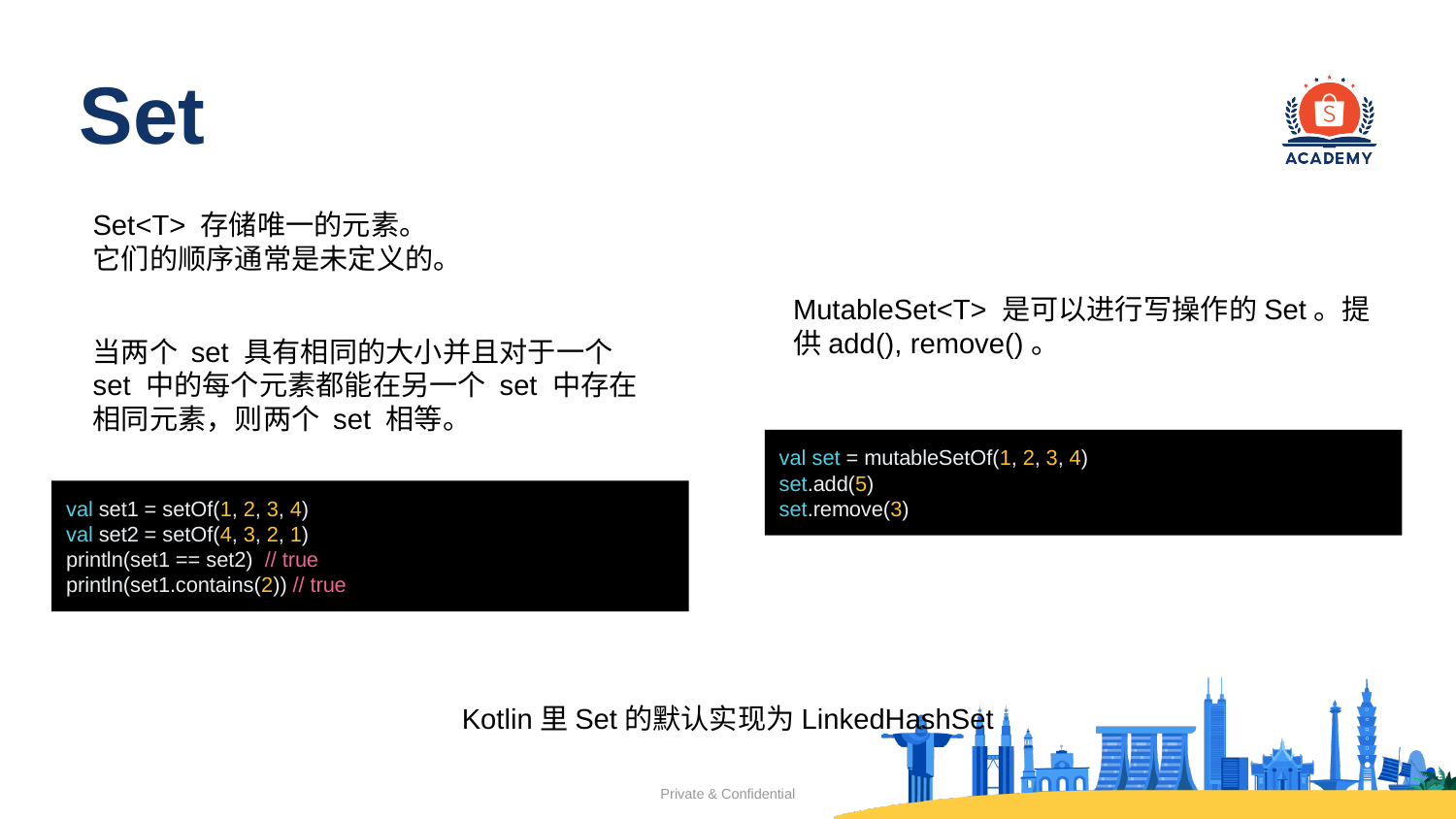

# Set
Set<T> 存储唯一的元素。
它们的顺序通常是未定义的。
MutableSet<T> 是可以进行写操作的Set。提供add(), remove()。
当两个 set 具有相同的大小并且对于一个 set 中的每个元素都能在另一个 set 中存在相同元素，则两个 set 相等。
val set = mutableSetOf(1, 2, 3, 4)
set.add(5)
set.remove(3)
val set1 = setOf(1, 2, 3, 4)
val set2 = setOf(4, 3, 2, 1)
println(set1 == set2)  // true
println(set1.contains(2)) // true
Kotlin里Set的默认实现为LinkedHashSet